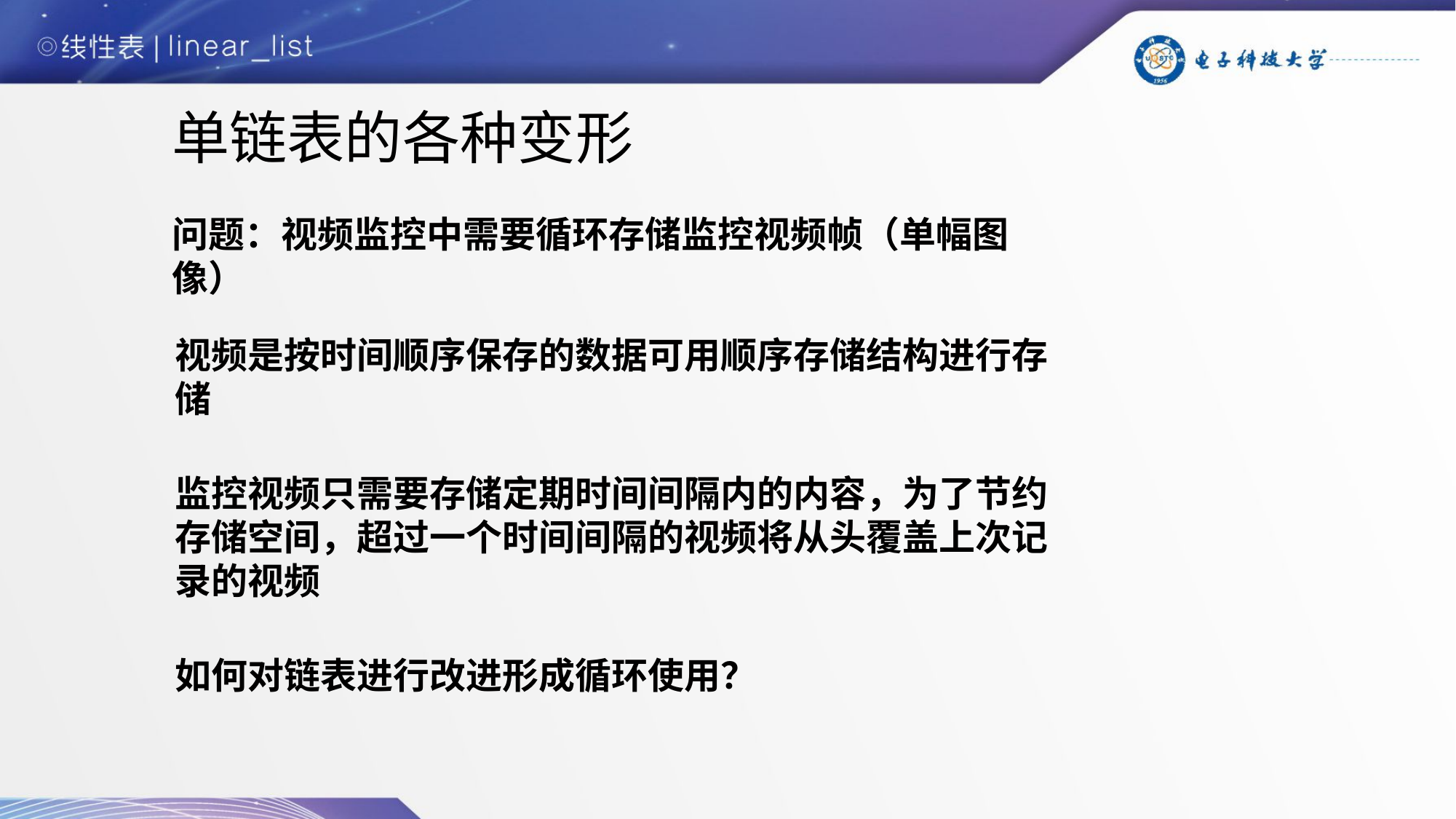

单链表的各种变形
问题：视频监控中需要循环存储监控视频帧（单幅图像）
视频是按时间顺序保存的数据可用顺序存储结构进行存储
监控视频只需要存储定期时间间隔内的内容，为了节约存储空间，超过一个时间间隔的视频将从头覆盖上次记录的视频
如何对链表进行改进形成循环使用？